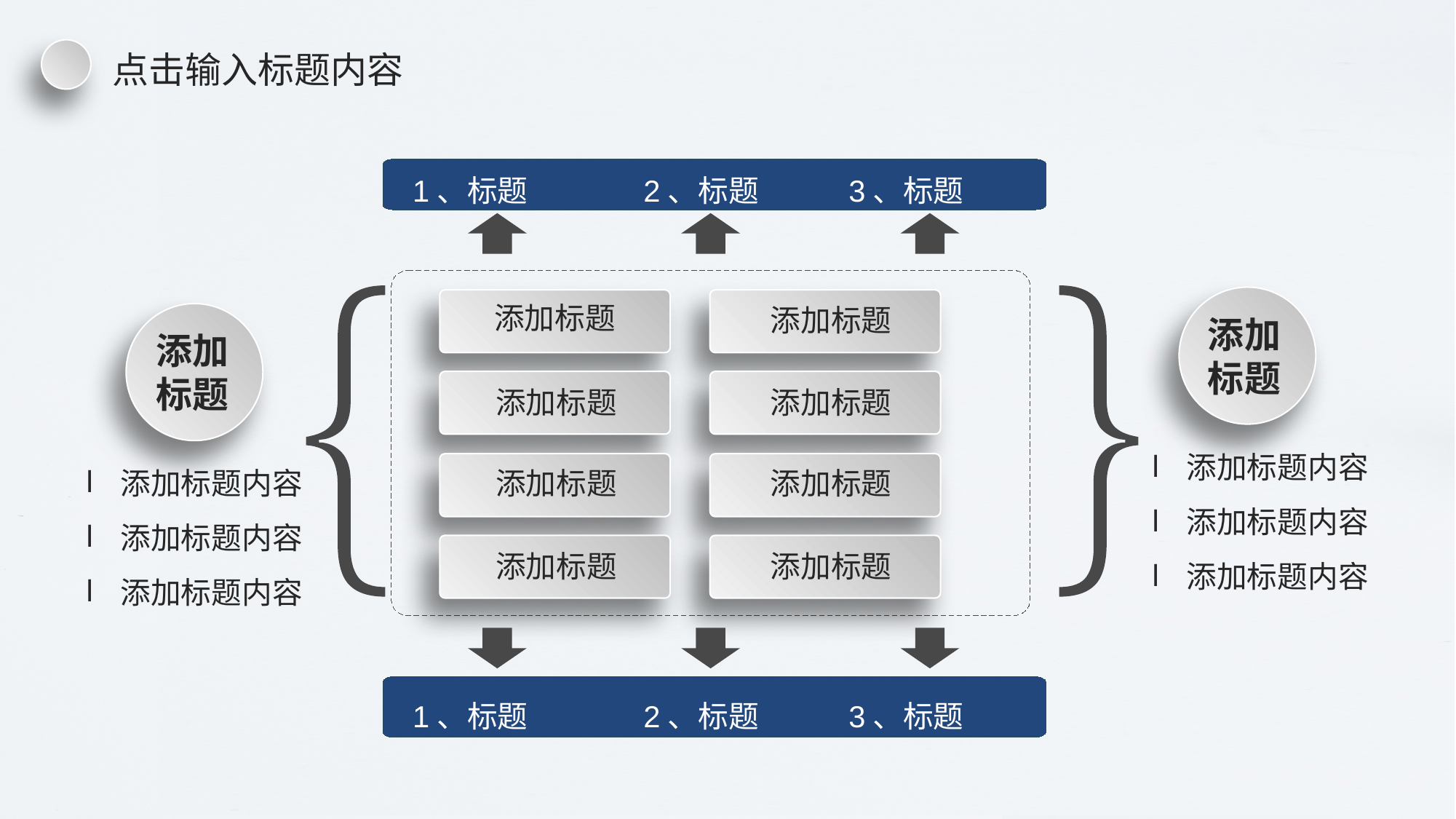

点击输入标题内容

1、标题
2、标题
3、标题

添加标题

添加标题

添加
标题
添加
标题

添加标题

添加标题
添加标题内容
添加标题内容
添加标题内容

添加标题内容
添加标题内容
添加标题内容

添加标题

添加标题

添加标题

添加标题
1、标题
2、标题
3、标题